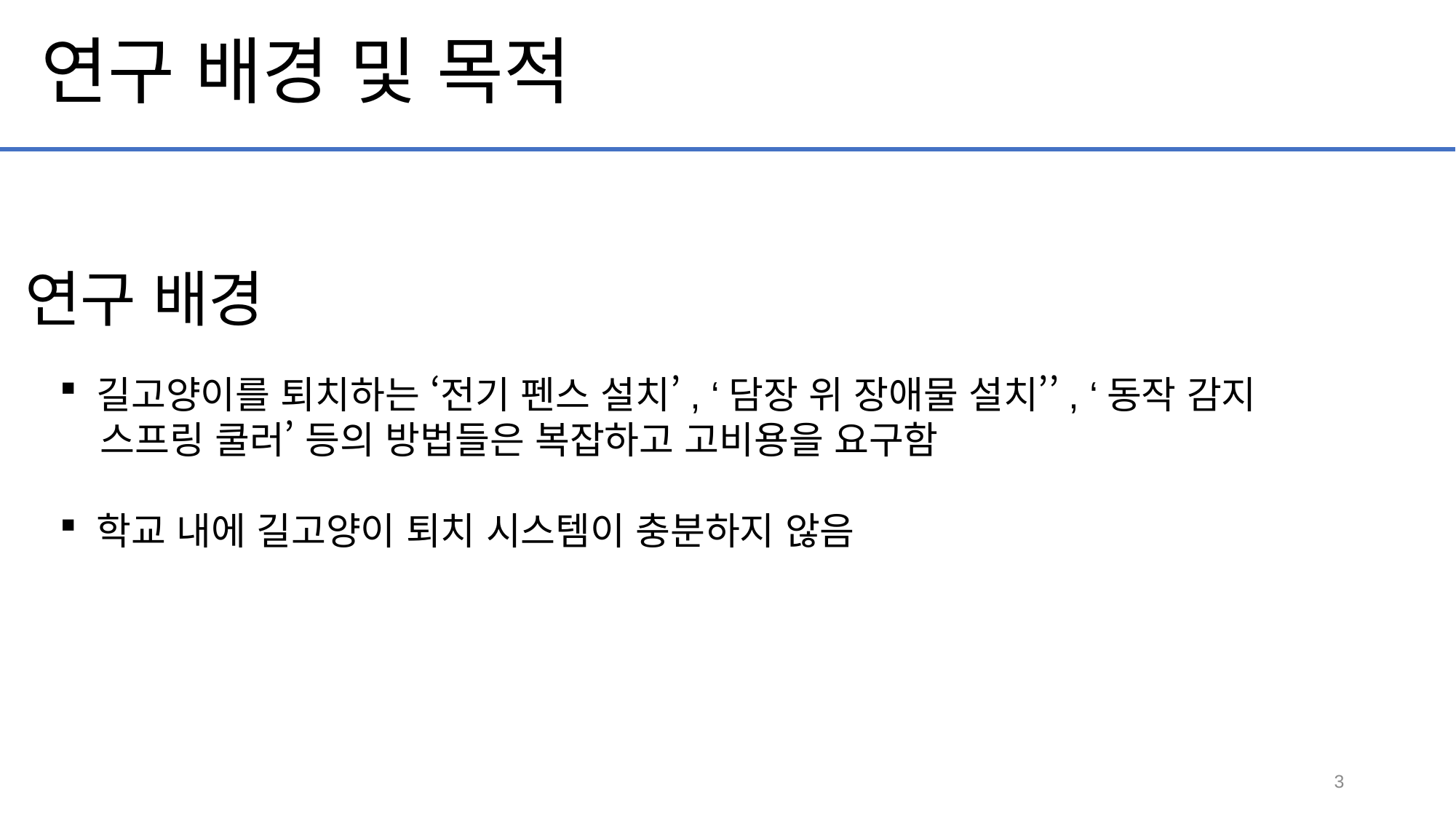

연구 배경 및 목적
연구 배경

 길고양이를 퇴치하는 ‘전기 펜스 설치’, ‘담장 위 장애물 설치’’, ‘동작 감지
   스프링 쿨러’ 등의 방법들은 복잡하고 고비용을 요구함

 학교 내에 길고양이 퇴치 시스템이 충분하지 않음

3